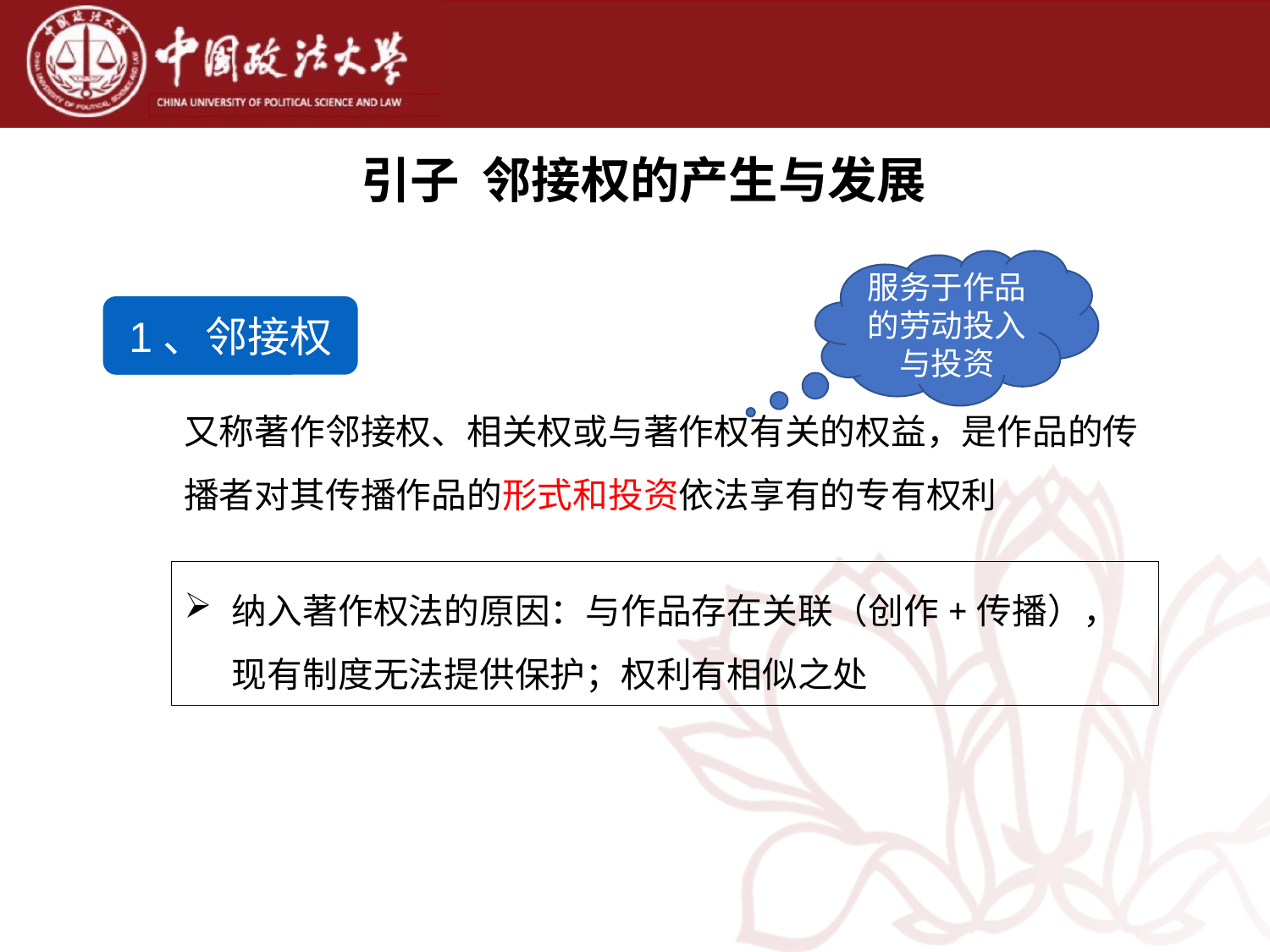

引子  邻接权的产生与发展
服务于作品的劳动投入与投资
1、邻接权
又称著作邻接权、相关权或与著作权有关的权益，是作品的传播者对其传播作品的形式和投资依法享有的专有权利
纳入著作权法的原因：与作品存在关联（创作+传播），现有制度无法提供保护；权利有相似之处